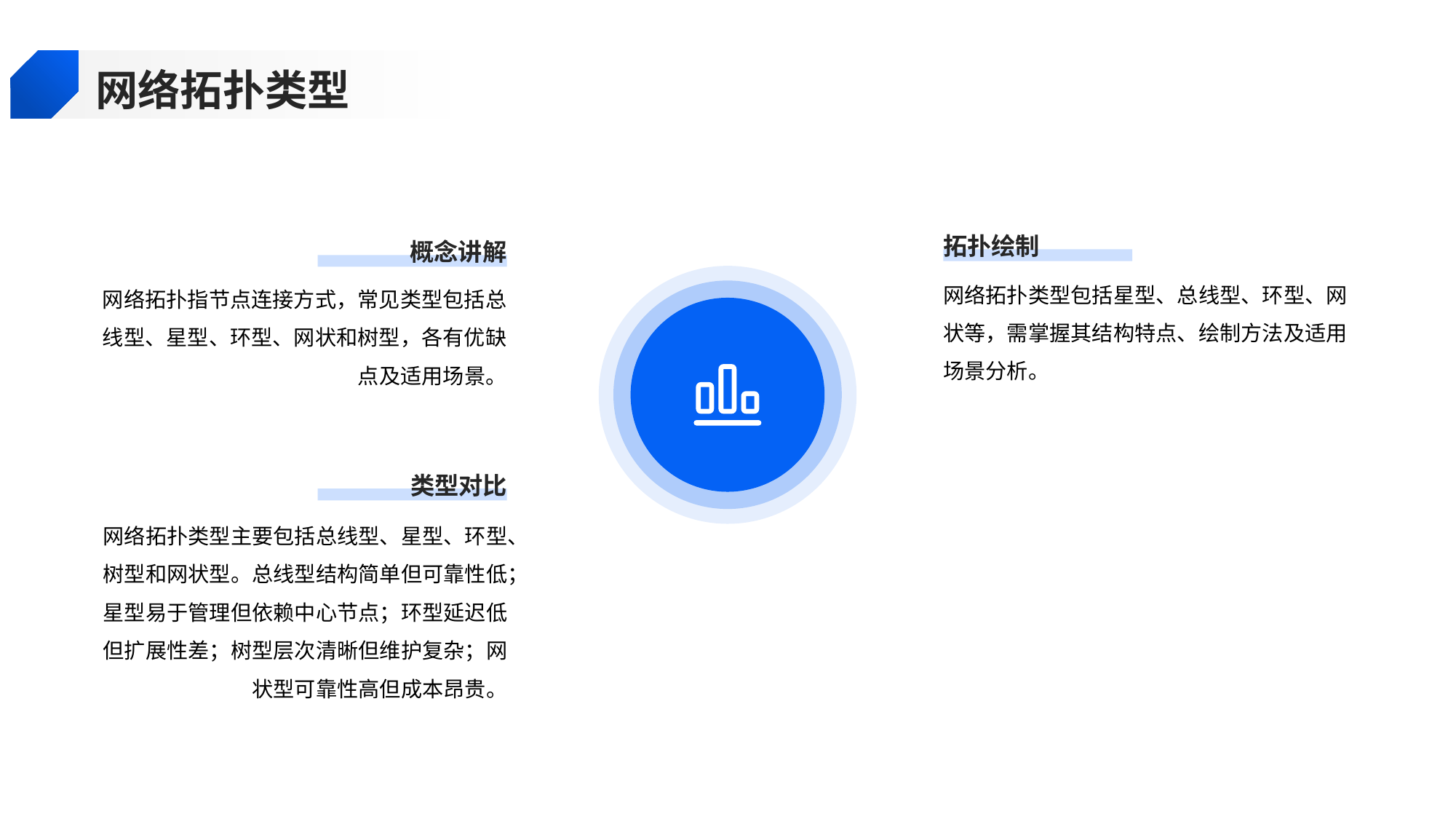

网络拓扑类型
拓扑绘制
概念讲解

网络拓扑类型包括星型、总线型、环型、网状等，需掌握其结构特点、绘制方法及适用场景分析。
网络拓扑指节点连接方式，常见类型包括总线型、星型、环型、网状和树型，各有优缺点及适用场景。

类型对比

网络拓扑类型主要包括总线型、星型、环型、树型和网状型。总线型结构简单但可靠性低；星型易于管理但依赖中心节点；环型延迟低但扩展性差；树型层次清晰但维护复杂；网状型可靠性高但成本昂贵。